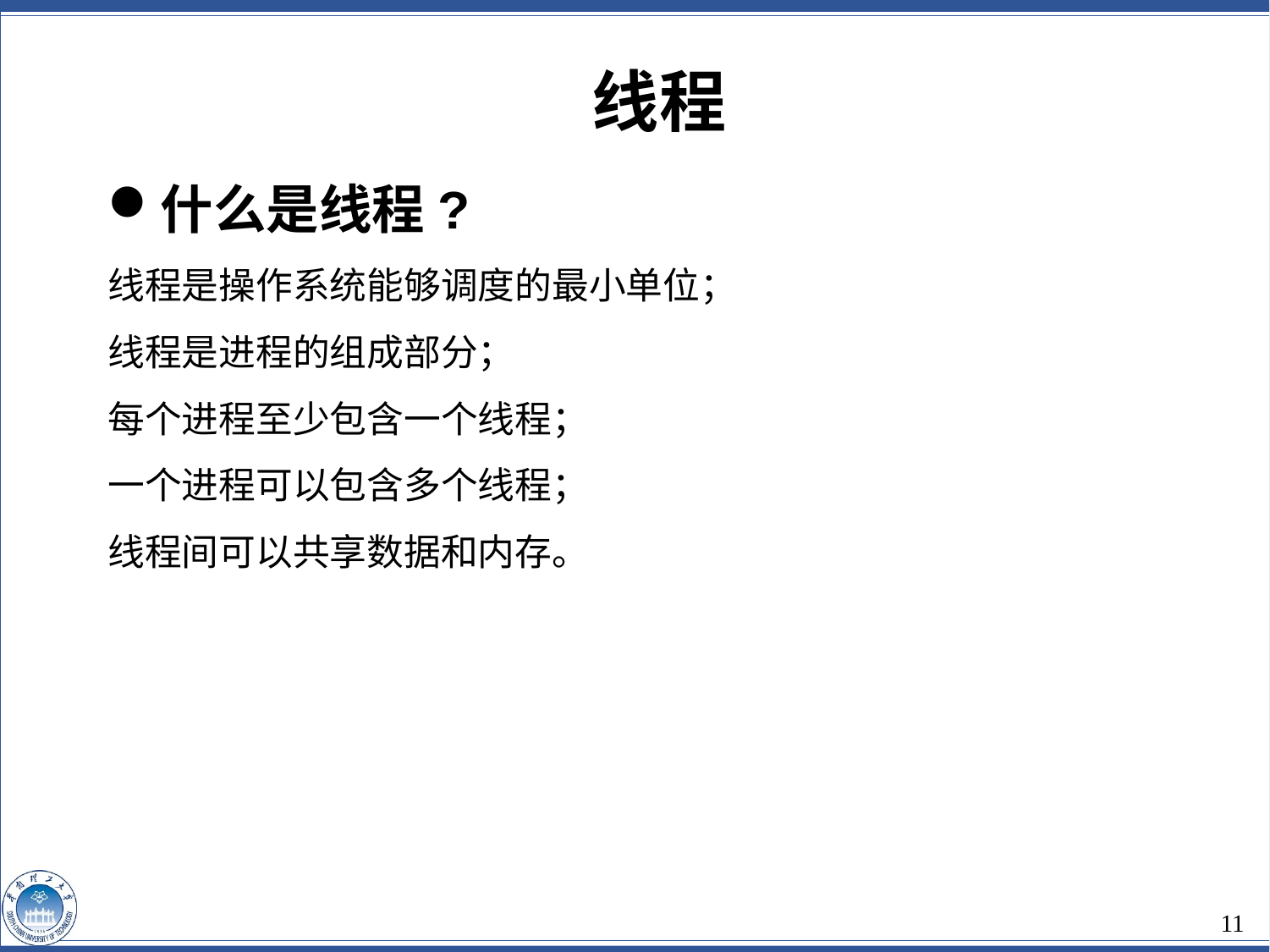

线程
什么是线程?
线程是操作系统能够调度的最小单位；
线程是进程的组成部分；
每个进程至少包含一个线程；
一个进程可以包含多个线程；
线程间可以共享数据和内存。
11